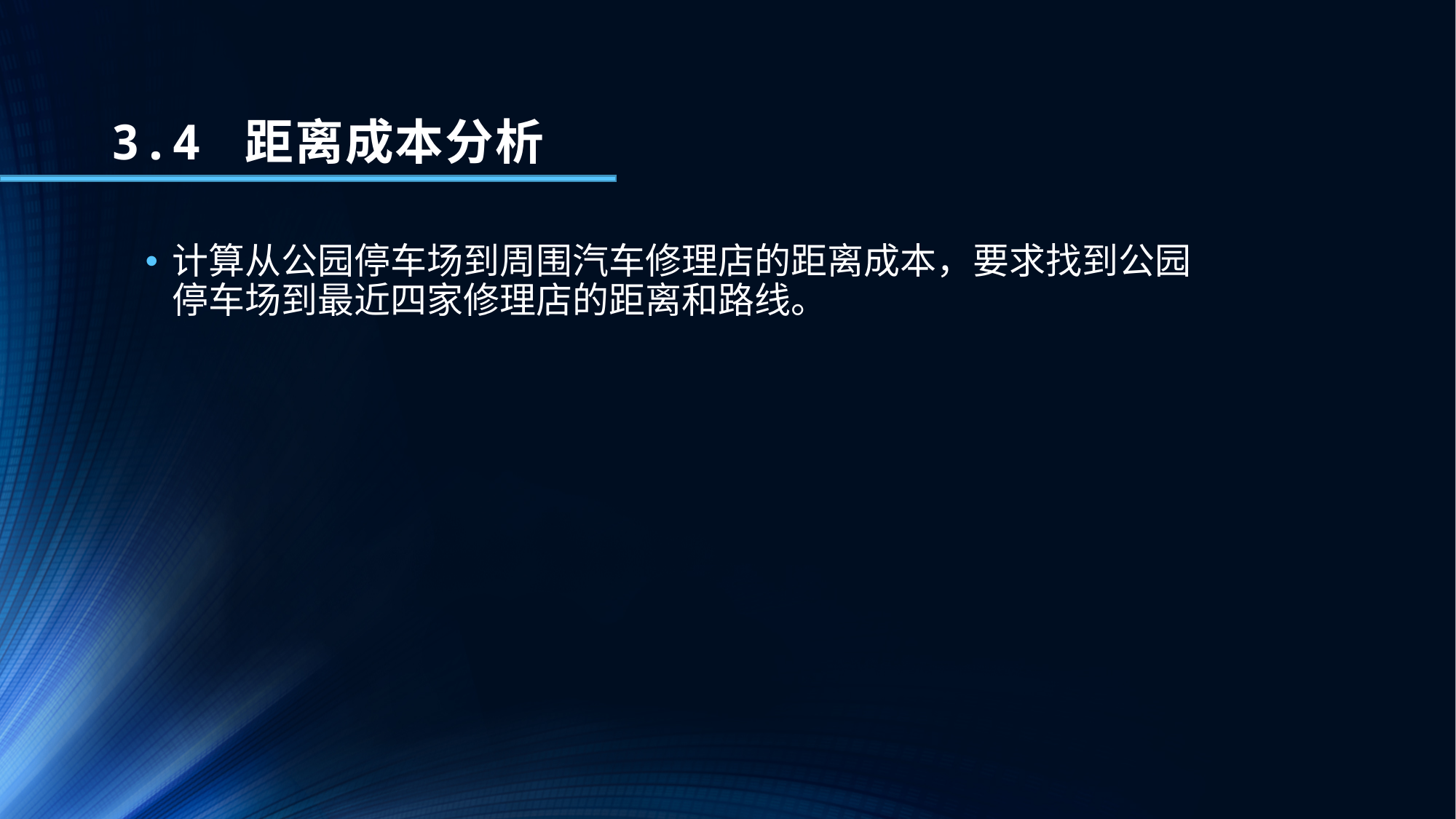

# 3.4 距离成本分析
计算从公园停车场到周围汽车修理店的距离成本，要求找到公园停车场到最近四家修理店的距离和路线。